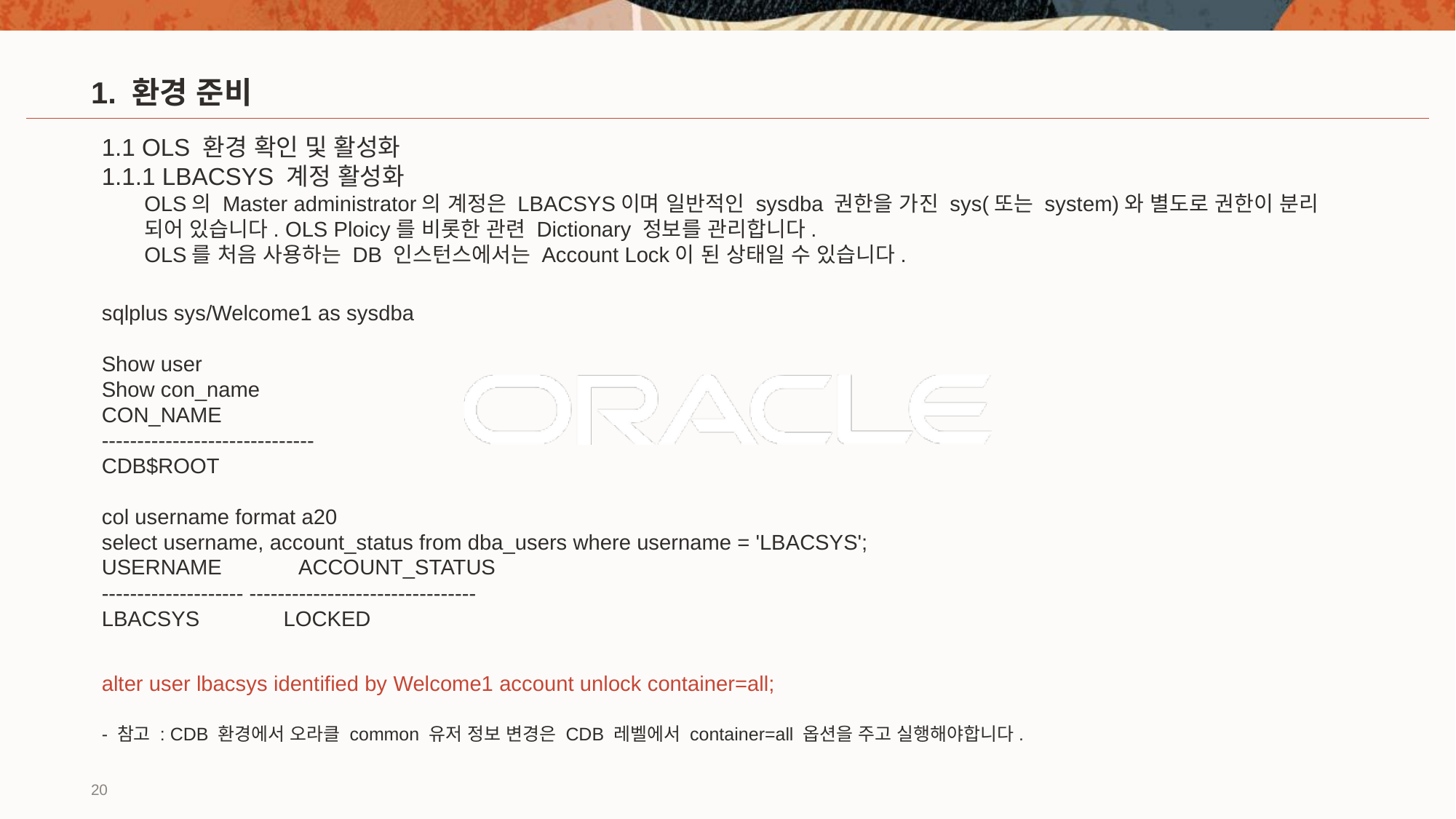

# 1. 환경 준비
1.1 OLS 환경 확인 및 활성화
1.1.1 LBACSYS 계정 활성화
OLS의 Master administrator의 계정은 LBACSYS이며 일반적인 sysdba 권한을 가진 sys(또는 system)와 별도로 권한이 분리 되어 있습니다. OLS Ploicy를 비롯한 관련 Dictionary 정보를 관리합니다.
OLS를 처음 사용하는 DB 인스턴스에서는 Account Lock이 된 상태일 수 있습니다.

sqlplus sys/Welcome1 as sysdba

Show user
Show con_name
CON_NAME
------------------------------
CDB$ROOT

col username format a20
select username, account_status from dba_users where username = 'LBACSYS';
USERNAME             ACCOUNT_STATUS
-------------------- --------------------------------
LBACSYS              LOCKED
alter user lbacsys identified by Welcome1 account unlock container=all;
- 참고 : CDB 환경에서 오라클 common 유저 정보 변경은 CDB 레벨에서 container=all 옵션을 주고 실행해야합니다.
20